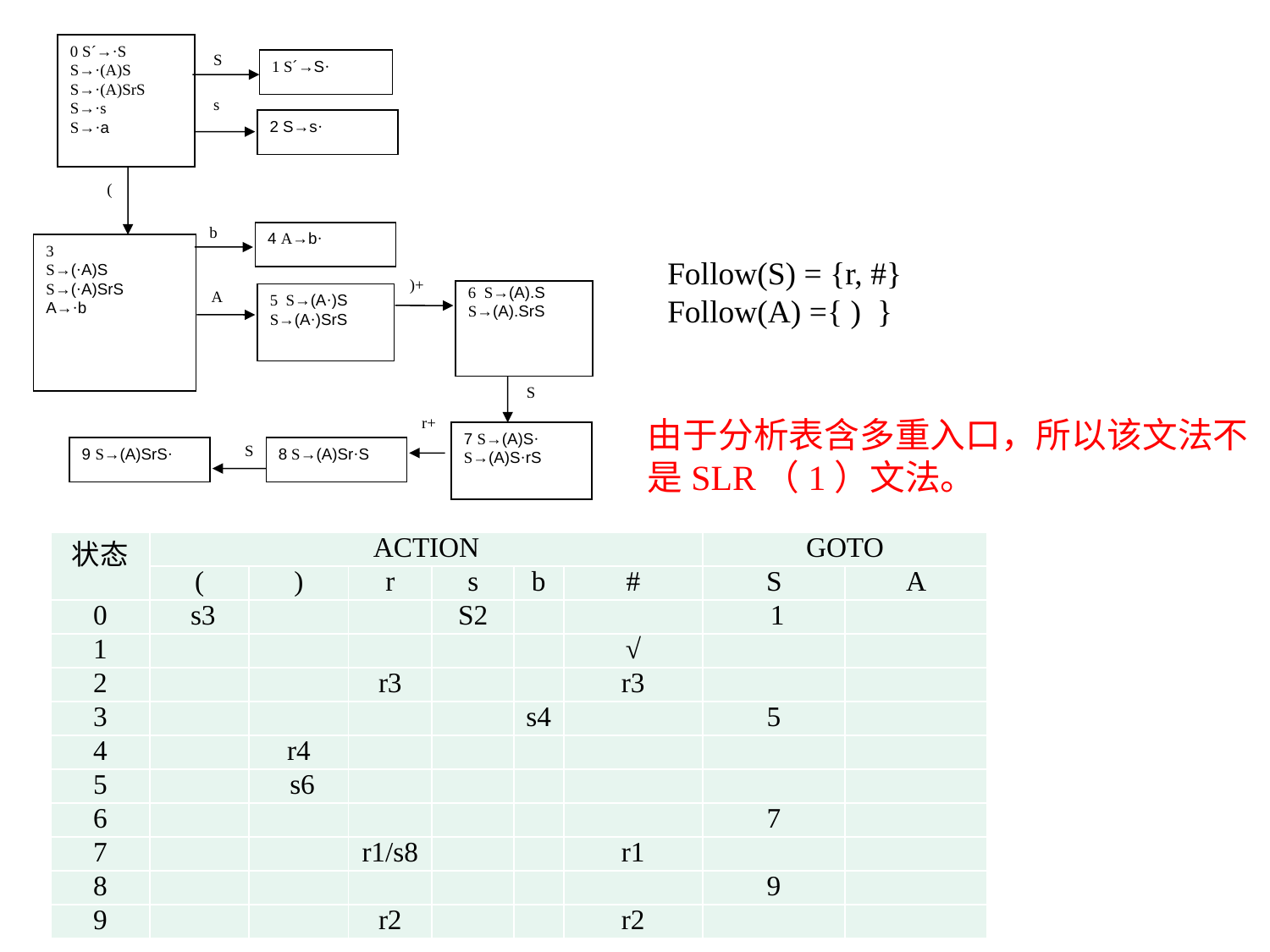

0 S´→·S
S→·(A)S
S→·(A)SrS
S→·s
S→·a
S
1 S´→S·

s
2 S→s·

(
b
4 A→b·
3
S→(·A)S
S→(·A)SrS
A→·b

)+
A
6  S→(A).S
S→(A).SrS
5  S→(A·)S
S→(A·)SrS

S
r+
7 S→(A)S·
S→(A)S·rS
S
9 S→(A)SrS·
8 S→(A)Sr·S

Follow(S) = {r, #}
Follow(A) ={ )  }
由于分析表含多重入口，所以该文法不是SLR（1）文法。
| 状态 | ACTION |  |  |  |  |  | GOTO |  |
| --- | --- | --- | --- | --- | --- | --- | --- | --- |
|  | ( | ) | r | s | b | # | S | A |
| 0 | s3 |  |  | S2 |  |  | 1 |  |
| 1 |  |  |  |  |  | √ |  |  |
| 2 |  |  | r3 |  |  | r3 |  |  |
| 3 |  |  |  |  | s4 |  | 5 |  |
| 4 |  | r4 |  |  |  |  |  |  |
| 5 |  | s6 |  |  |  |  |  |  |
| 6 |  |  |  |  |  |  | 7 |  |
| 7 |  |  | r1/s8 |  |  | r1 |  |  |
| 8 |  |  |  |  |  |  | 9 |  |
| 9 |  |  | r2 |  |  | r2 |  |  |